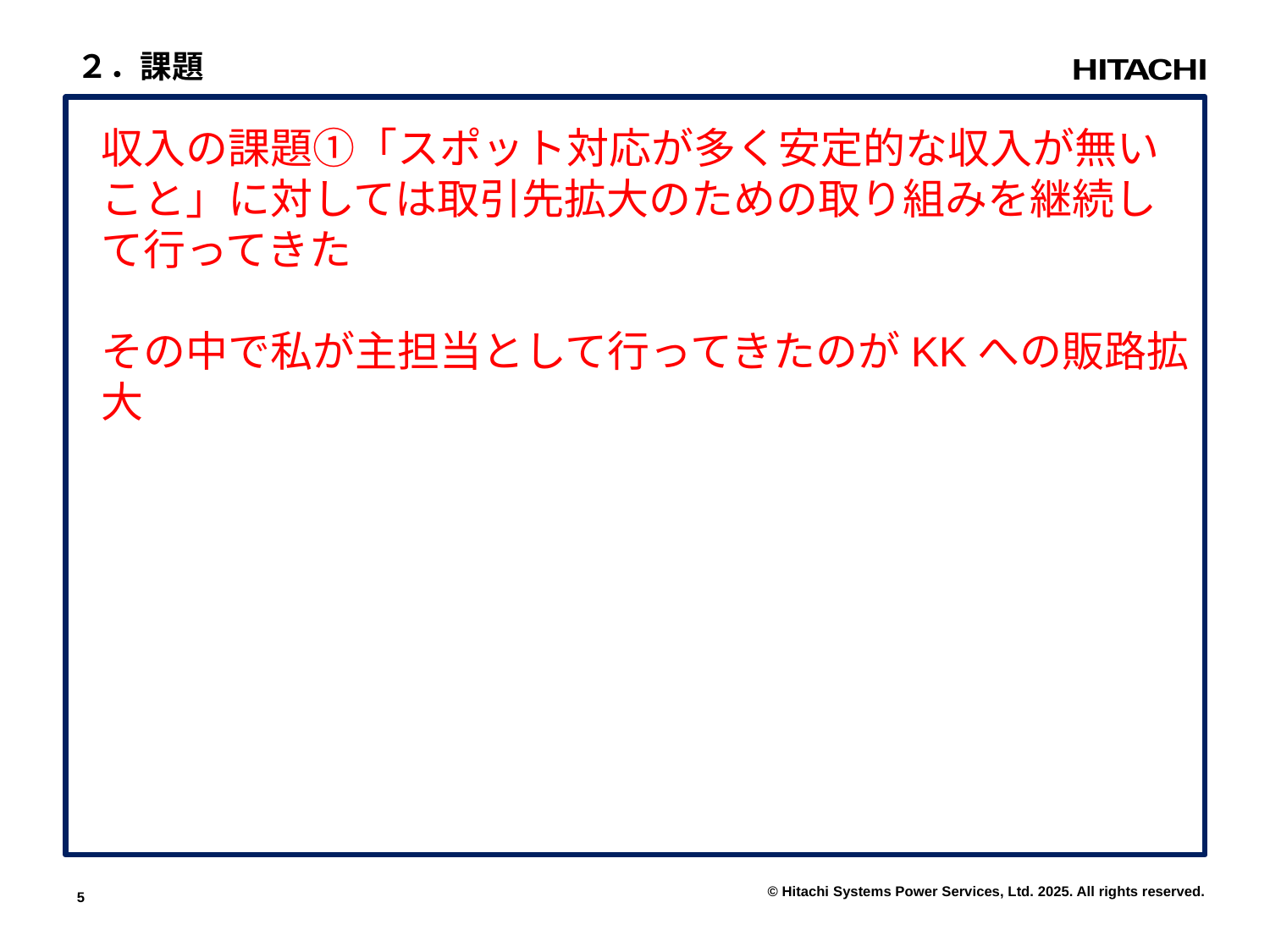

２．課題

収入の課題①「スポット対応が多く安定的な収入が無いこと」に対しては取引先拡大のための取り組みを継続して行ってきた

その中で私が主担当として行ってきたのがKKへの販路拡大
5